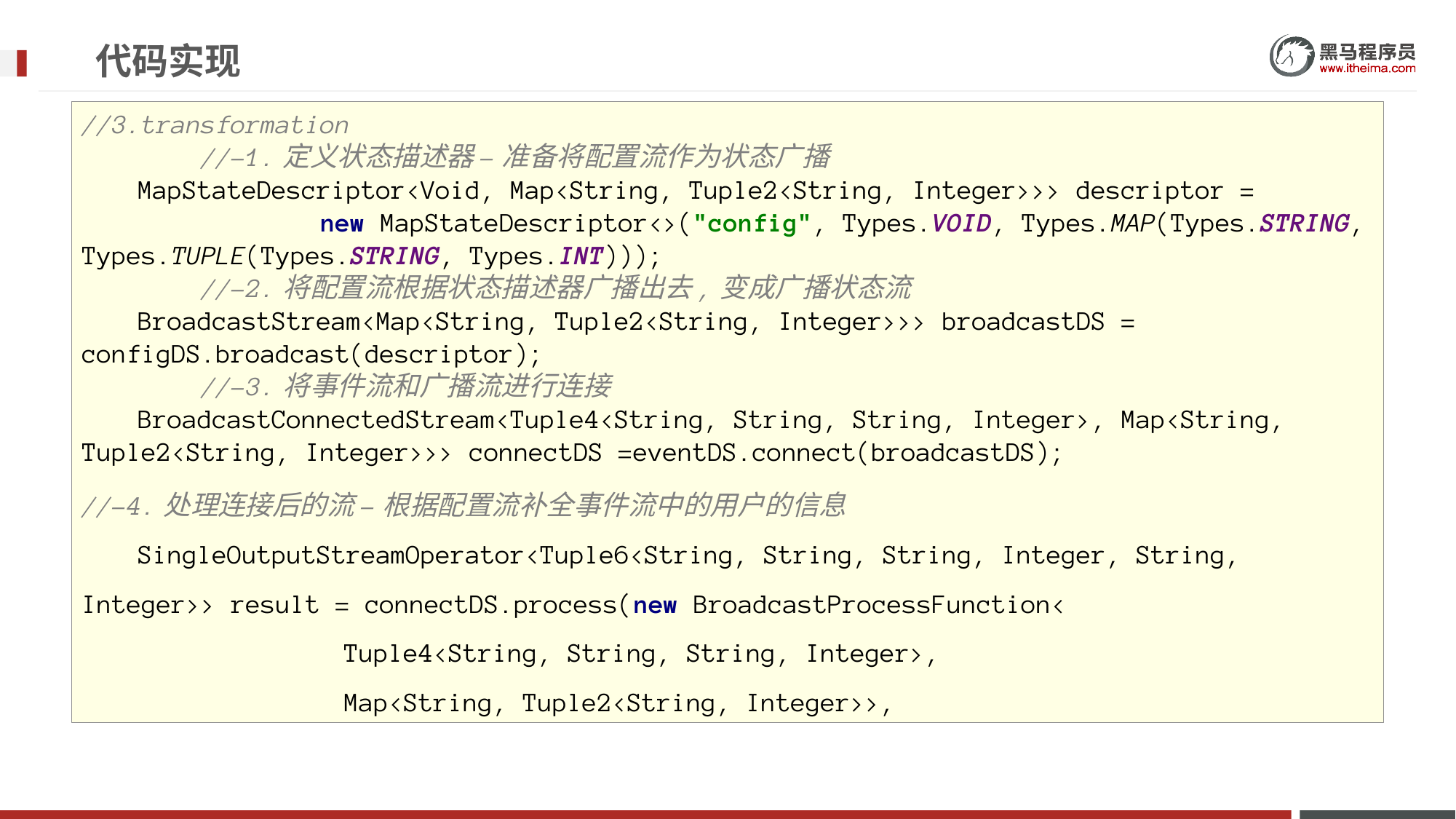

# 代码实现
//3.transformation
        //-1.定义状态描述器-准备将配置流作为状态广播
        MapStateDescriptor<Void, Map<String, Tuple2<String, Integer>>> descriptor =
                new MapStateDescriptor<>("config", Types.VOID, Types.MAP(Types.STRING, Types.TUPLE(Types.STRING, Types.INT)));
        //-2.将配置流根据状态描述器广播出去,变成广播状态流
        BroadcastStream<Map<String, Tuple2<String, Integer>>> broadcastDS = configDS.broadcast(descriptor);
        //-3.将事件流和广播流进行连接
        BroadcastConnectedStream<Tuple4<String, String, String, Integer>, Map<String, Tuple2<String, Integer>>> connectDS =eventDS.connect(broadcastDS);
//-4.处理连接后的流-根据配置流补全事件流中的用户的信息
        SingleOutputStreamOperator<Tuple6<String, String, String, Integer, String, Integer>> result = connectDS.process(new BroadcastProcessFunction<
                Tuple4<String, String, String, Integer>,
                Map<String, Tuple2<String, Integer>>,